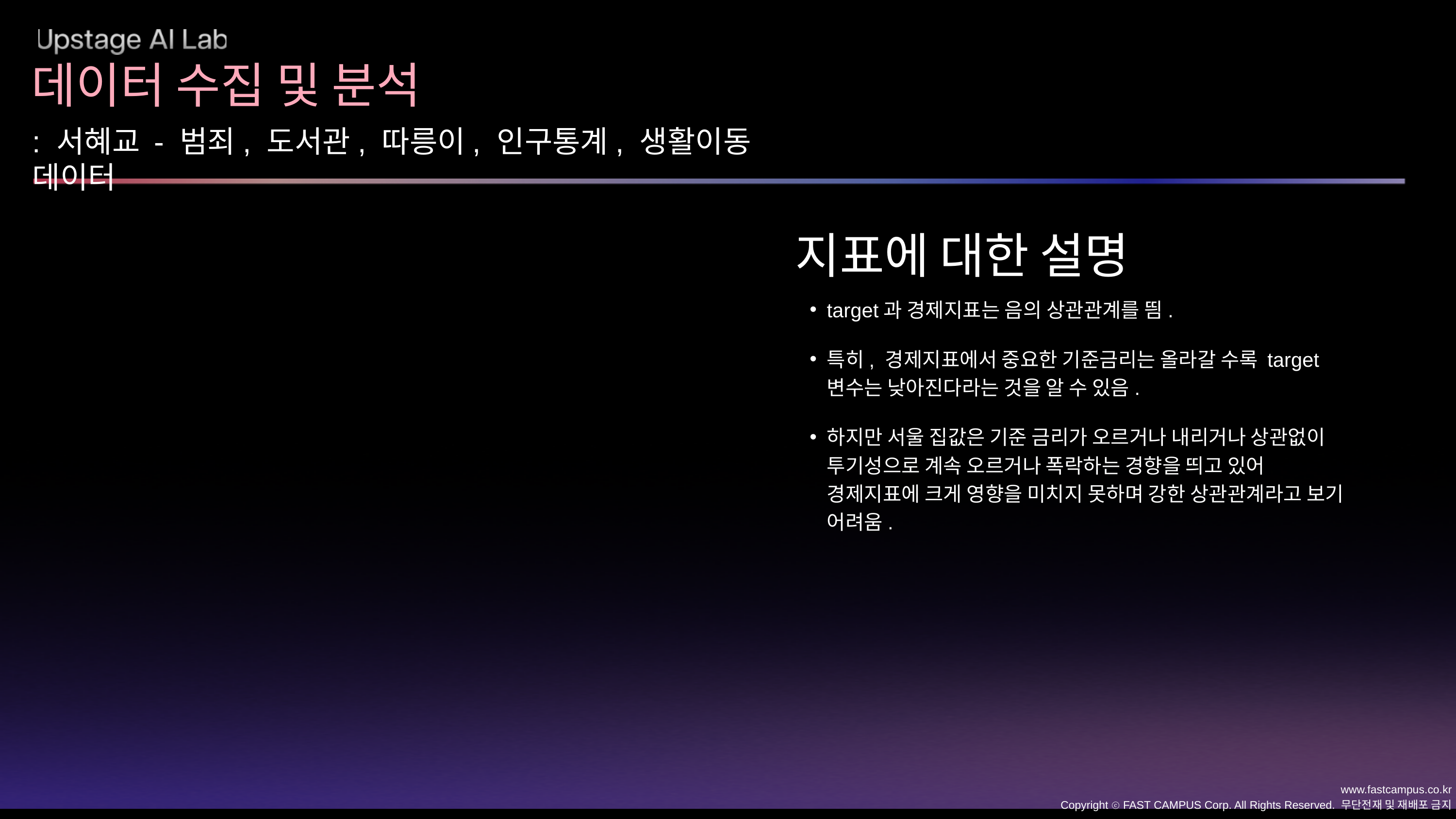

데이터 수집 및 분석
: 서혜교 - 범죄, 도서관, 따릉이, 인구통계, 생활이동 데이터

지표에 대한 설명
target과 경제지표는 음의 상관관계를 띔.

특히, 경제지표에서 중요한 기준금리는 올라갈 수록 target변수는 낮아진다라는 것을 알 수 있음.

하지만 서울 집값은 기준 금리가 오르거나 내리거나 상관없이 투기성으로 계속 오르거나 폭락하는 경향을 띄고 있어 경제지표에 크게 영향을 미치지 못하며 강한 상관관계라고 보기 어려움.

www.fastcampus.co.kr
Copyright ⓒ FAST CAMPUS Corp. All Rights Reserved. 무단전재 및 재배포 금지